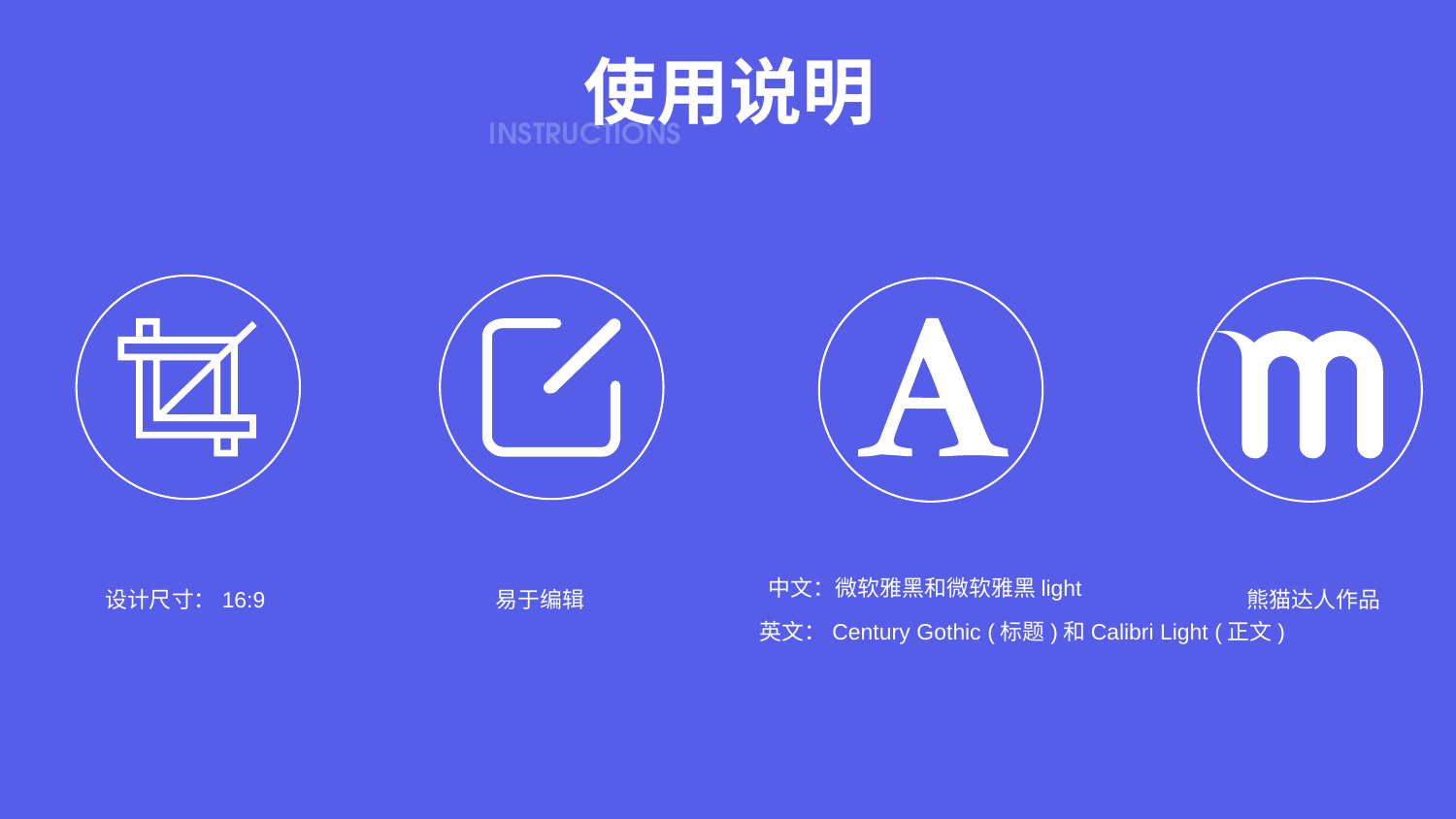

使用说明
INSTRUCTIONS

中文：微软雅黑和微软雅黑light
易于编辑
熊猫达人作品
设计尺寸：16:9
英文：Century Gothic (标题)和Calibri Light (正文)